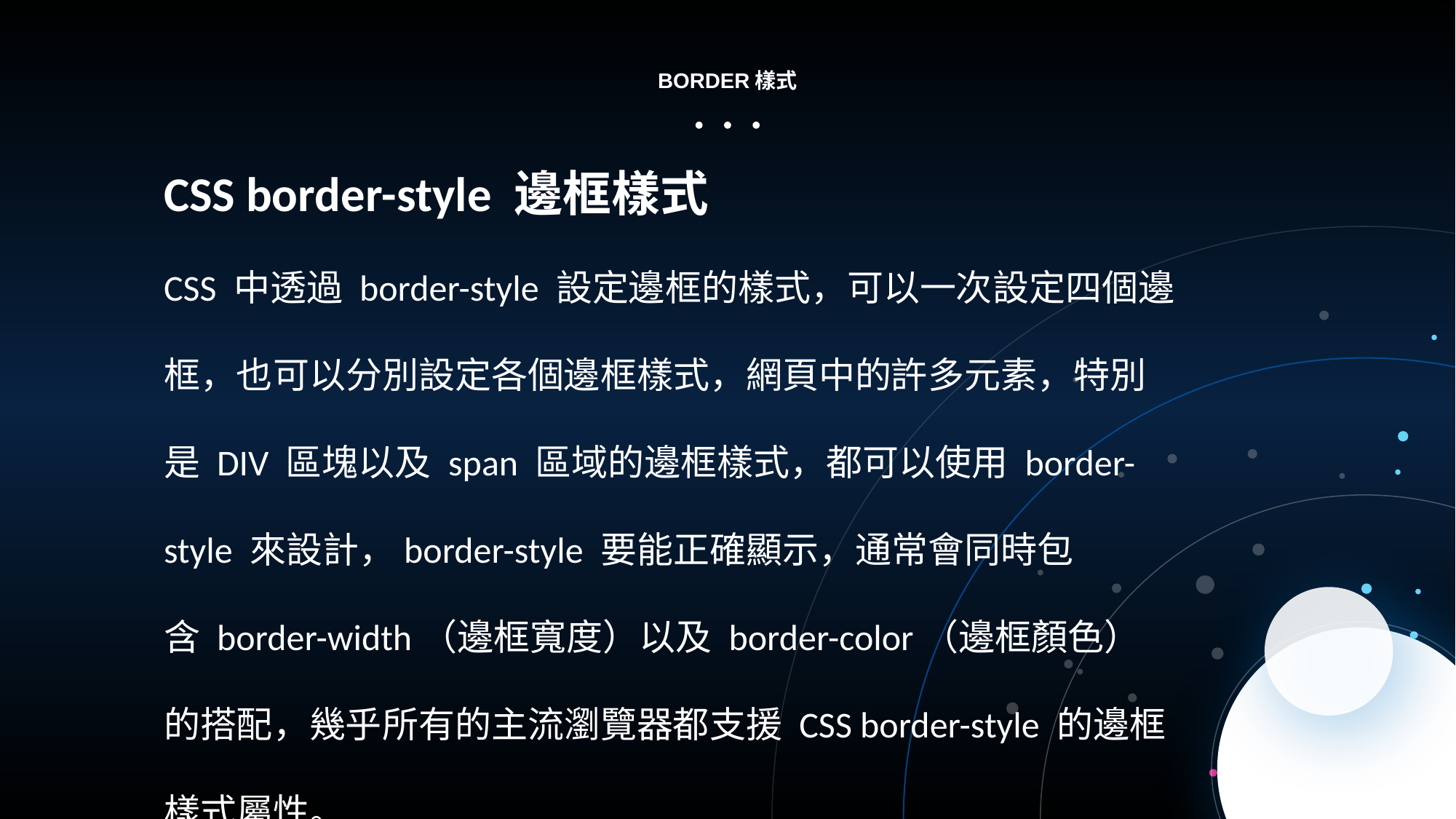

BORDER樣式
CSS border-style 邊框樣式
CSS 中透過 border-style 設定邊框的樣式，可以一次設定四個邊框，也可以分別設定各個邊框樣式，網頁中的許多元素，特別是 DIV 區塊以及 span 區域的邊框樣式，都可以使用 border-style 來設計，border-style 要能正確顯示，通常會同時包含 border-width（邊框寬度）以及 border-color（邊框顏色）的搭配，幾乎所有的主流瀏覽器都支援 CSS border-style 的邊框樣式屬性。